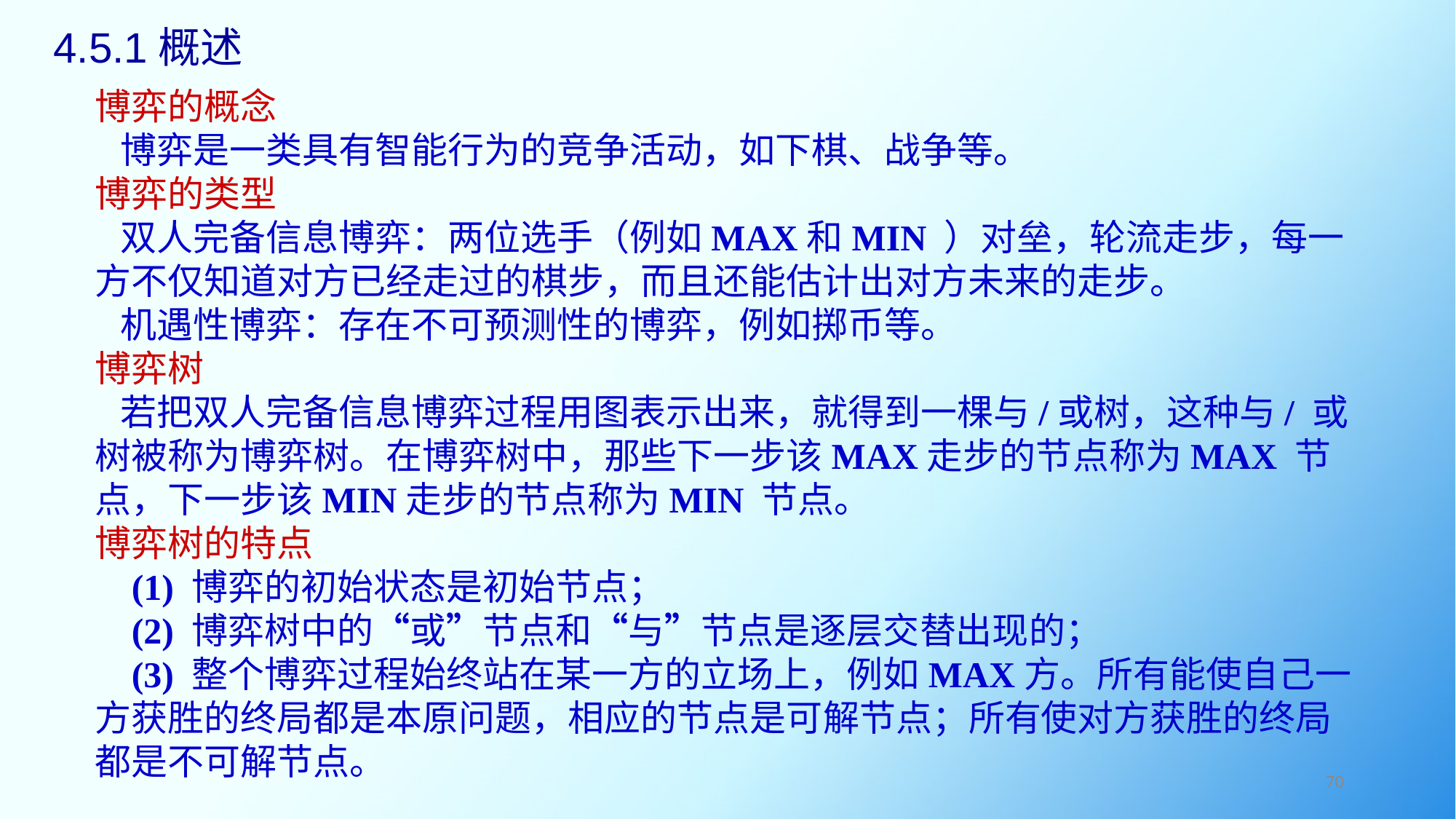

4.5.1概述
博弈的概念
  博弈是一类具有智能行为的竞争活动，如下棋、战争等。
博弈的类型
  双人完备信息博弈：两位选手（例如MAX和MIN ）对垒，轮流走步，每一方不仅知道对方已经走过的棋步，而且还能估计出对方未来的走步。
  机遇性博弈：存在不可预测性的博弈，例如掷币等。
博弈树
  若把双人完备信息博弈过程用图表示出来，就得到一棵与/或树，这种与/ 或树被称为博弈树。在博弈树中，那些下一步该MAX走步的节点称为MAX 节点，下一步该MIN走步的节点称为MIN 节点。
博弈树的特点
    (1) 博弈的初始状态是初始节点；
    (2) 博弈树中的“或”节点和“与”节点是逐层交替出现的；
    (3) 整个博弈过程始终站在某一方的立场上，例如MAX方。所有能使自己一方获胜的终局都是本原问题，相应的节点是可解节点；所有使对方获胜的终局都是不可解节点。
70